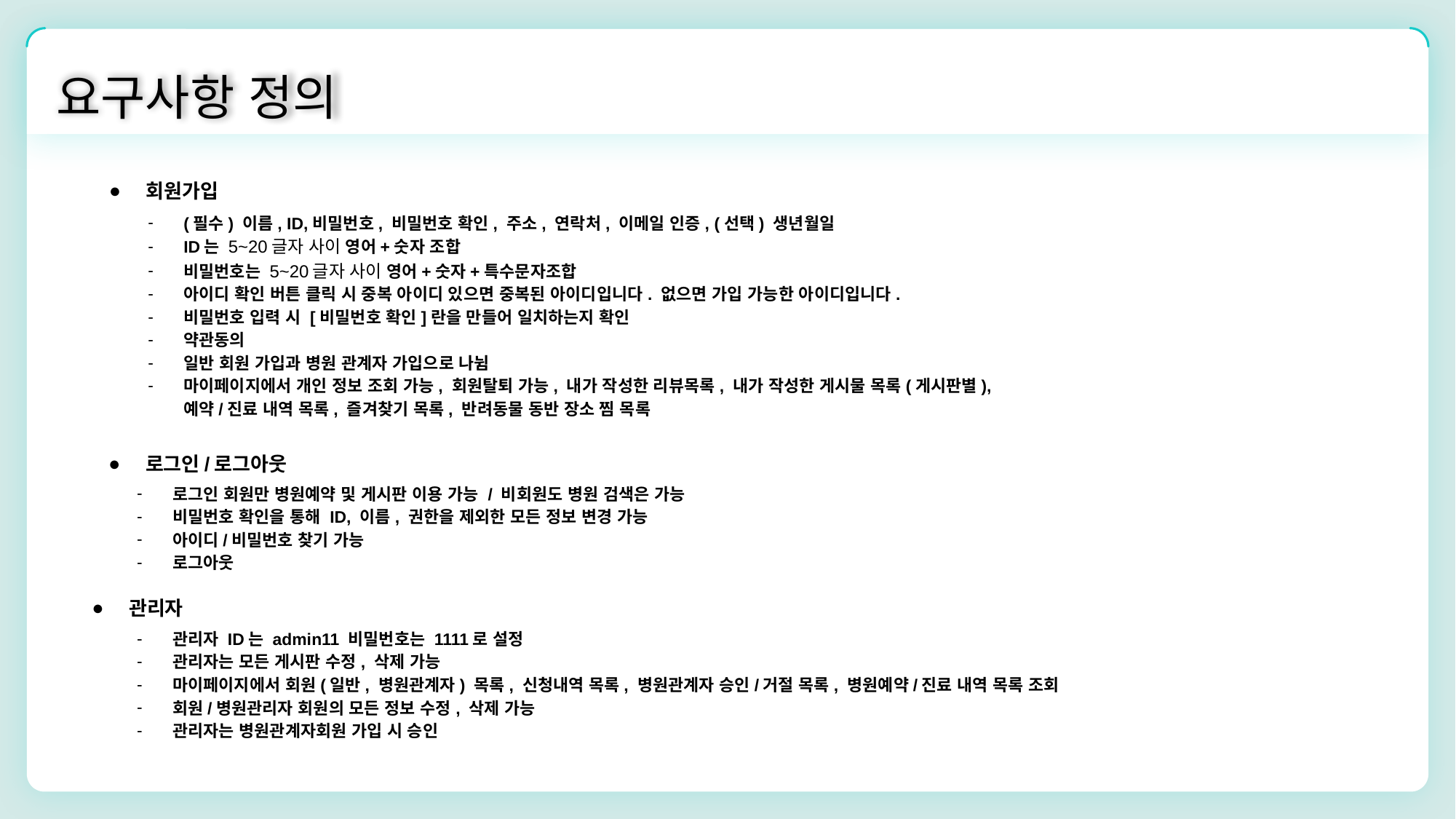

요구사항 정의
회원가입
(필수) 이름, ID,비밀번호, 비밀번호 확인, 주소, 연락처, 이메일 인증, (선택) 생년월일
ID는 5~20글자 사이 영어+숫자 조합
비밀번호는 5~20글자 사이 영어+숫자+특수문자조합
아이디 확인 버튼 클릭 시 중복 아이디 있으면 중복된 아이디입니다. 없으면 가입 가능한 아이디입니다.
비밀번호 입력 시 [비밀번호 확인]란을 만들어 일치하는지 확인
약관동의
일반 회원 가입과 병원 관계자 가입으로 나뉨
마이페이지에서 개인 정보 조회 가능, 회원탈퇴 가능, 내가 작성한 리뷰목록, 내가 작성한 게시물 목록(게시판별),
예약/진료 내역 목록, 즐겨찾기 목록, 반려동물 동반 장소 찜 목록
로그인/로그아웃
로그인 회원만 병원예약 및 게시판 이용 가능 / 비회원도 병원 검색은 가능
비밀번호 확인을 통해 ID, 이름, 권한을 제외한 모든 정보 변경 가능
아이디/비밀번호 찾기 가능
로그아웃
관리자
관리자 ID는 admin11 비밀번호는 1111로 설정
관리자는 모든 게시판 수정, 삭제 가능
마이페이지에서 회원(일반, 병원관계자) 목록, 신청내역 목록, 병원관계자 승인/거절 목록, 병원예약/진료 내역 목록 조회
회원/병원관리자 회원의 모든 정보 수정, 삭제 가능
관리자는 병원관계자회원 가입 시 승인